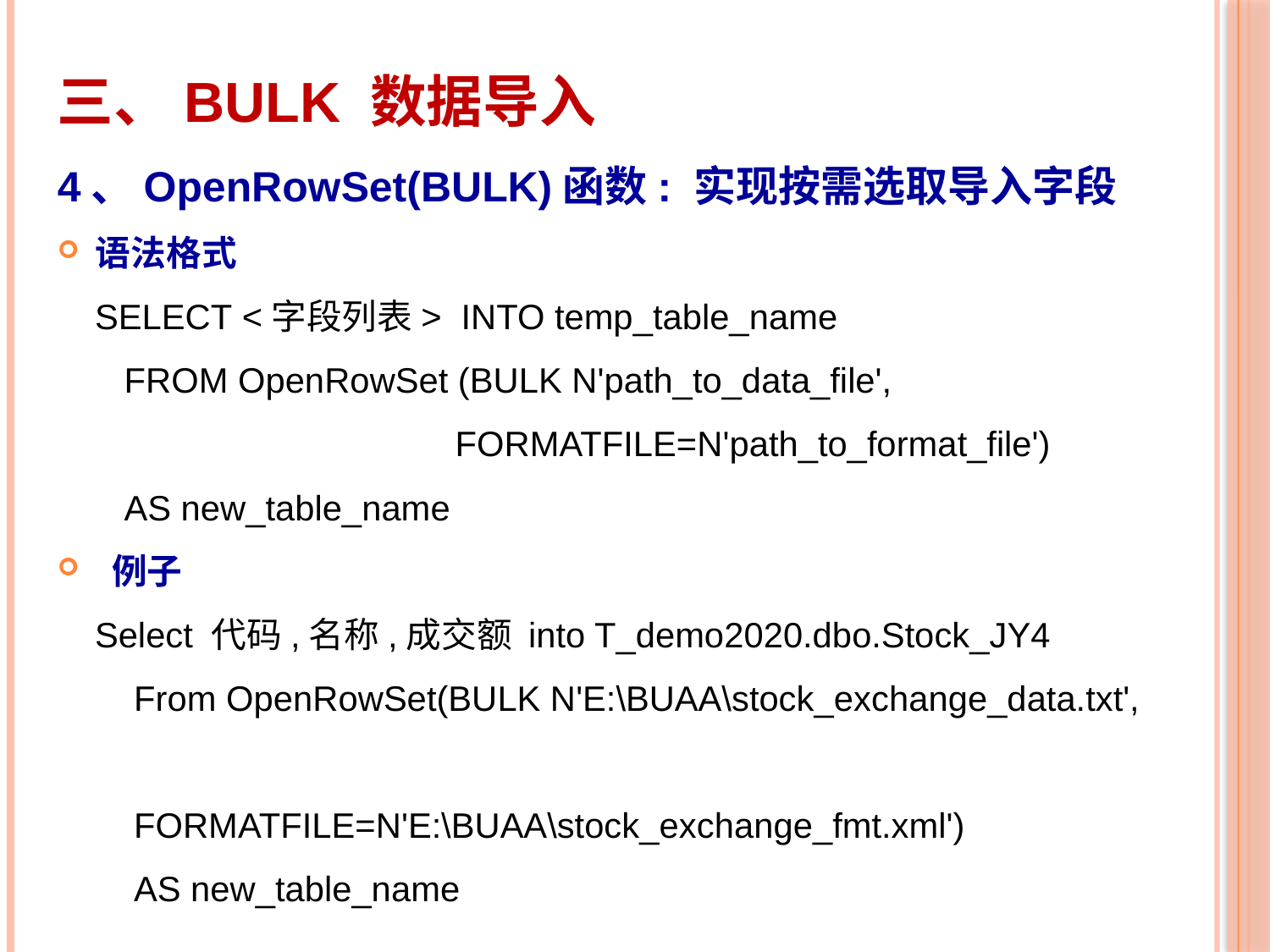

三、BULK 数据导入
4、OpenRowSet(BULK)函数: 实现按需选取导入字段
语法格式
SELECT <字段列表>  INTO temp_table_name
   FROM OpenRowSet (BULK N'path_to_data_file',
                                     FORMATFILE=N'path_to_format_file')
   AS new_table_name
 例子
Select 代码,名称,成交额 into T_demo2020.dbo.Stock_JY4
    From OpenRowSet(BULK N'E:\BUAA\stock_exchange_data.txt',
    FORMATFILE=N'E:\BUAA\stock_exchange_fmt.xml')
    AS new_table_name